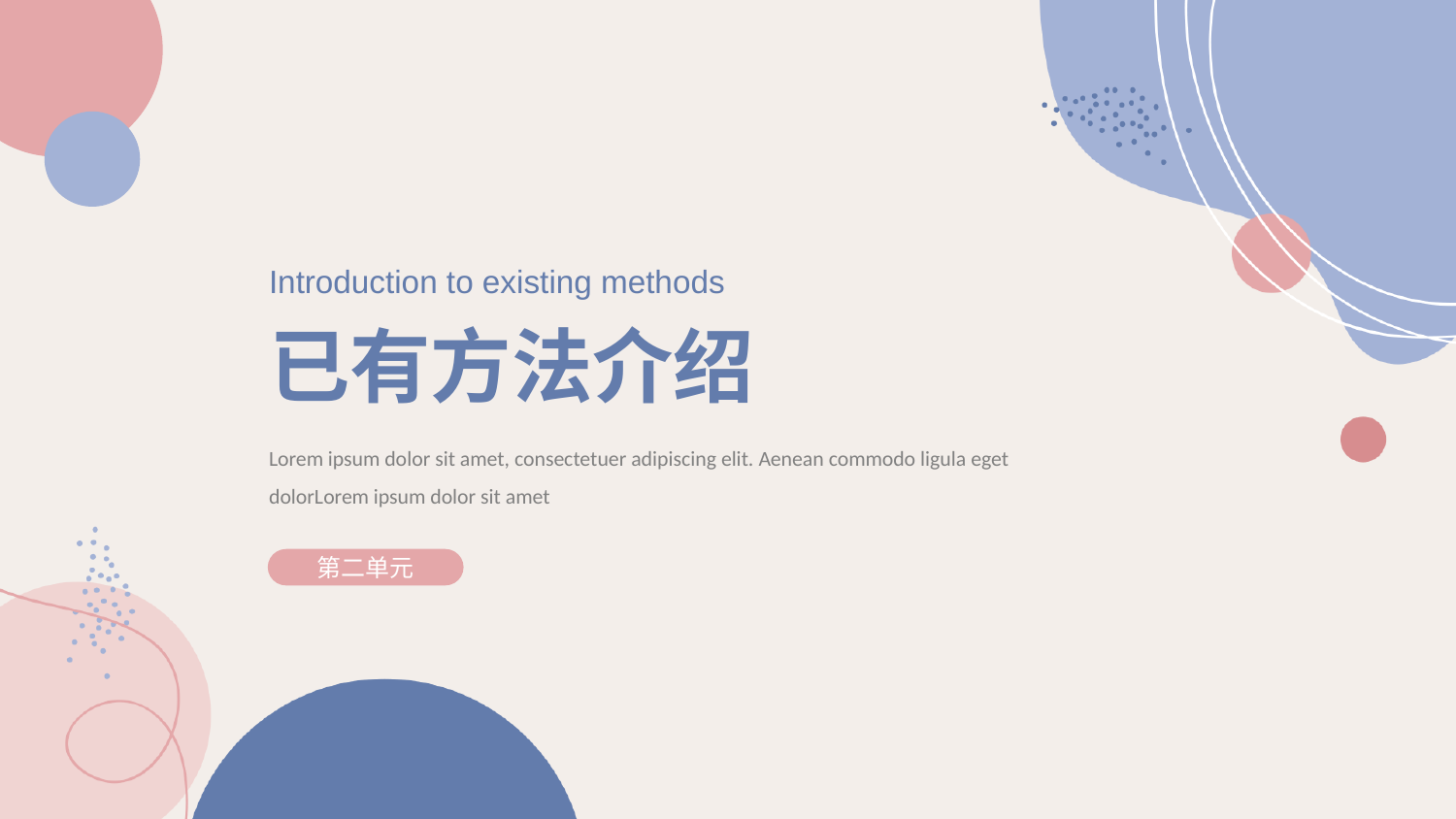

Introduction to existing methods
已有方法介绍
Lorem ipsum dolor sit amet, consectetuer adipiscing elit. Aenean commodo ligula eget dolorLorem ipsum dolor sit amet
第二单元